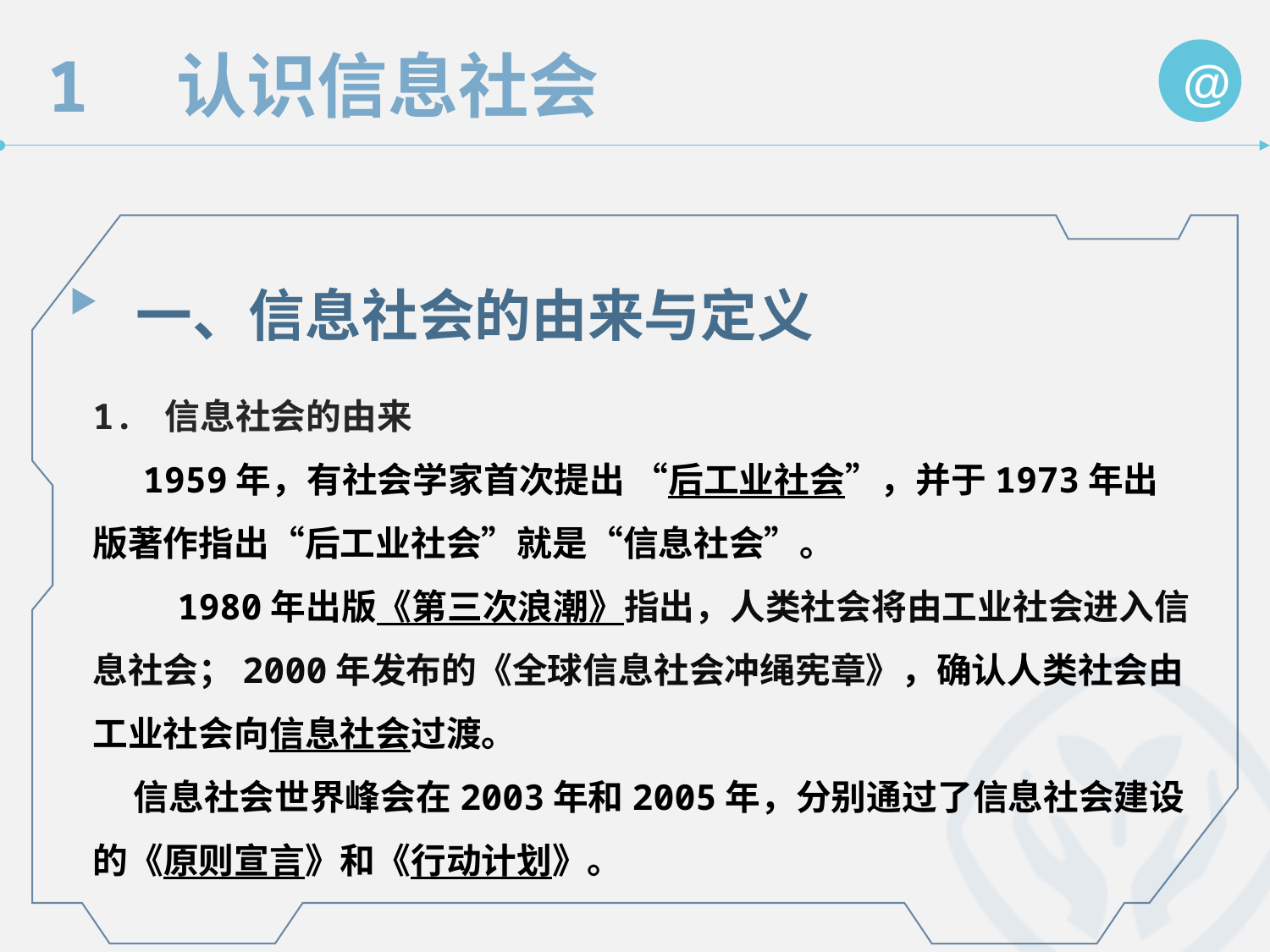

1　认识信息社会
@

一、信息社会的由来与定义

1. 信息社会的由来
    1959年，有社会学家首次提出 “后工业社会”，并于1973年出版著作指出“后工业社会”就是“信息社会”。
    1980年出版《第三次浪潮》指出，人类社会将由工业社会进入信息社会；2000年发布的《全球信息社会冲绳宪章》，确认人类社会由工业社会向信息社会过渡。
    信息社会世界峰会在2003年和2005年，分别通过了信息社会建设的《原则宣言》和《行动计划》。